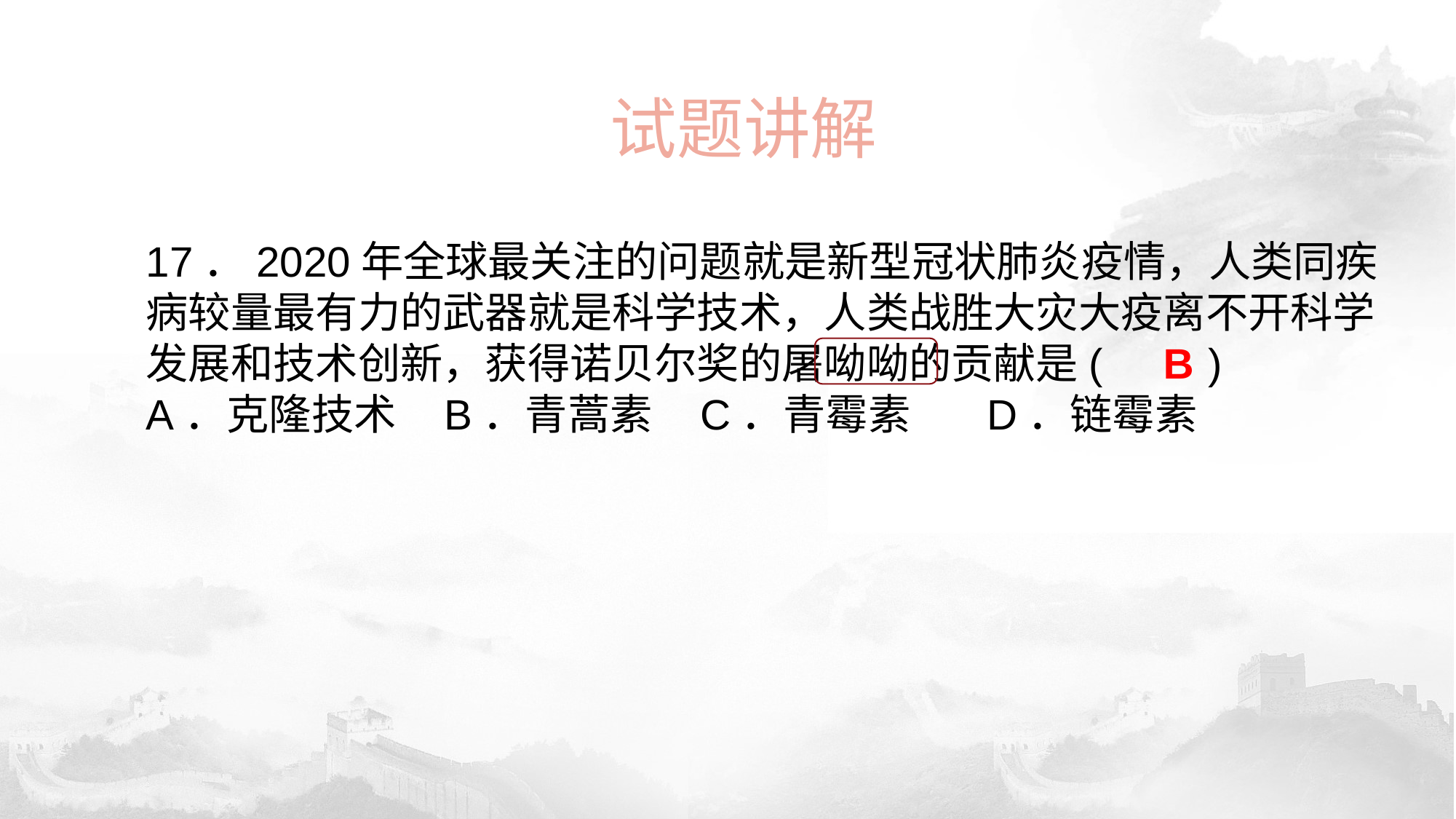

试题讲解
17．2020年全球最关注的问题就是新型冠状肺炎疫情，人类同疾病较量最有力的武器就是科学技术，人类战胜大灾大疫离不开科学发展和技术创新，获得诺贝尔奖的屠呦呦的贡献是(　　)A．克隆技术    B．青蒿素    C．青霉素       D．链霉素
B